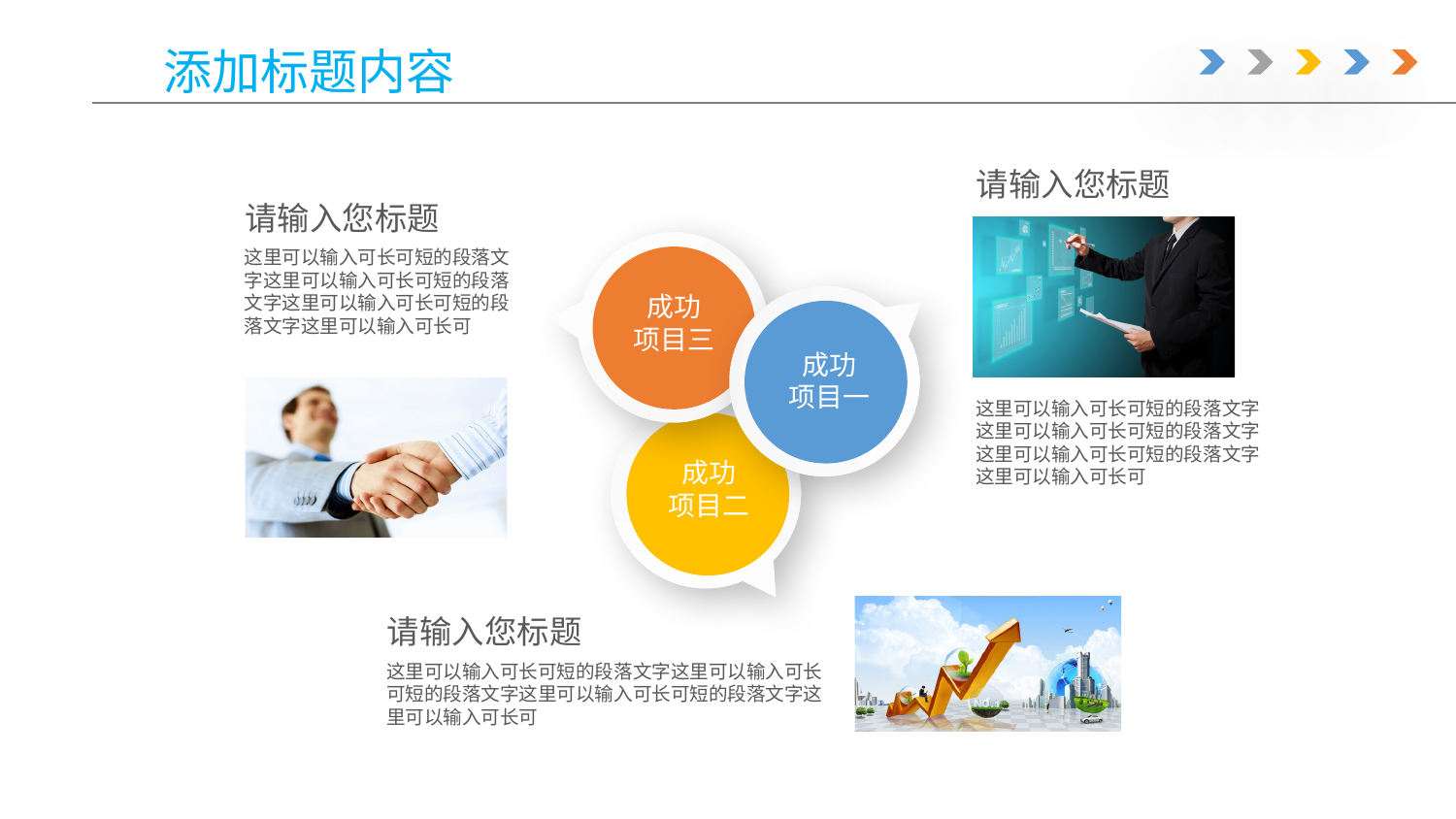

添加标题内容

请输入您标题
请输入您标题

这里可以输入可长可短的段落文字这里可以输入可长可短的段落文字这里可以输入可长可短的段落文字这里可以输入可长可

成功
项目三

成功
项目一

这里可以输入可长可短的段落文字这里可以输入可长可短的段落文字这里可以输入可长可短的段落文字这里可以输入可长可

成功
项目二

请输入您标题
这里可以输入可长可短的段落文字这里可以输入可长可短的段落文字这里可以输入可长可短的段落文字这里可以输入可长可